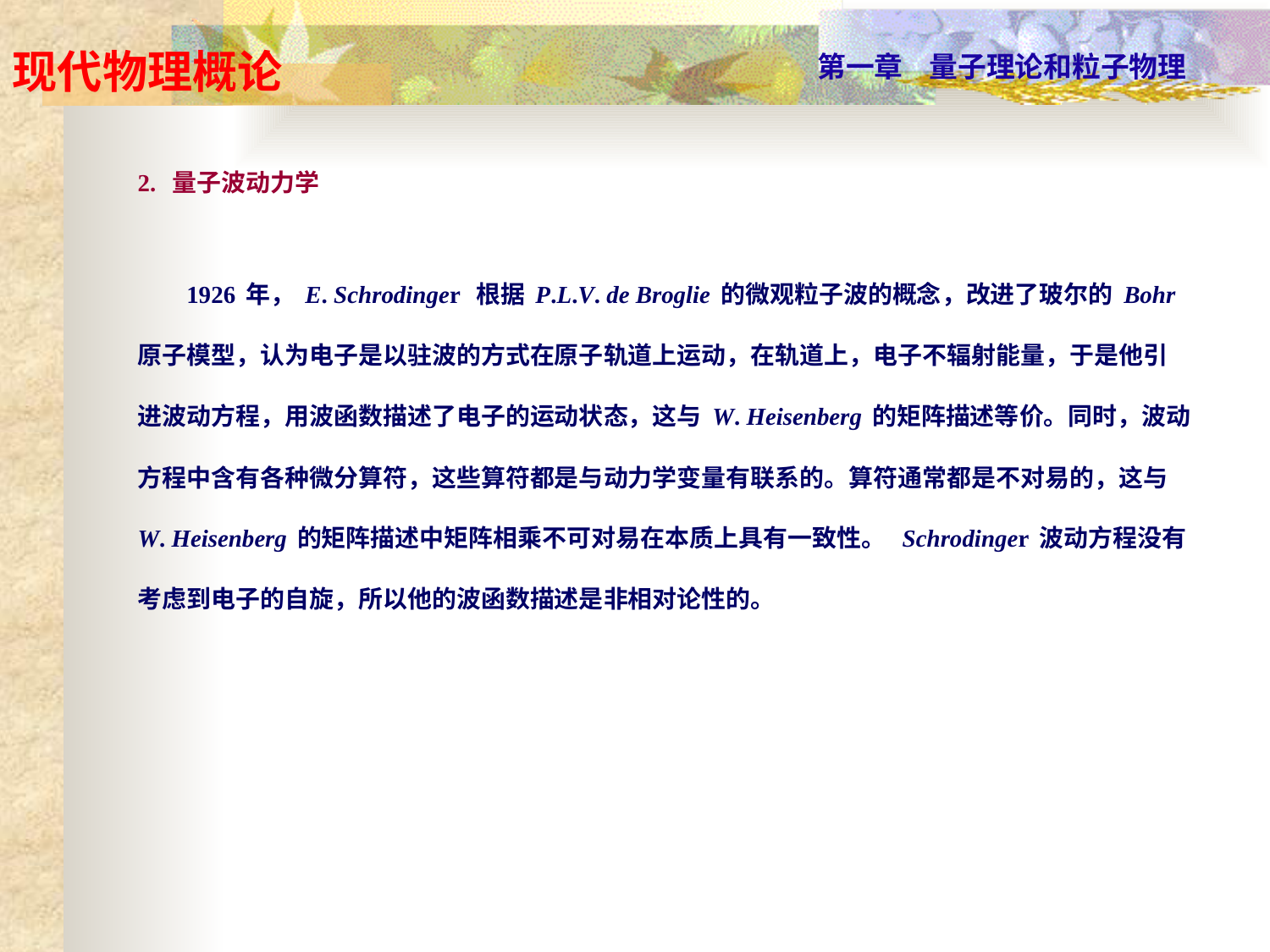

2. 量子波动力学

        1926年，E. Schrodinger 根据P.L.V. de Broglie的微观粒子波的概念，改进了玻尔的Bohr原子模型，认为电子是以驻波的方式在原子轨道上运动，在轨道上，电子不辐射能量，于是他引进波动方程，用波函数描述了电子的运动状态，这与W. Heisenberg的矩阵描述等价。同时，波动方程中含有各种微分算符，这些算符都是与动力学变量有联系的。算符通常都是不对易的，这与W. Heisenberg的矩阵描述中矩阵相乘不可对易在本质上具有一致性。 Schrodinger波动方程没有考虑到电子的自旋，所以他的波函数描述是非相对论性的。